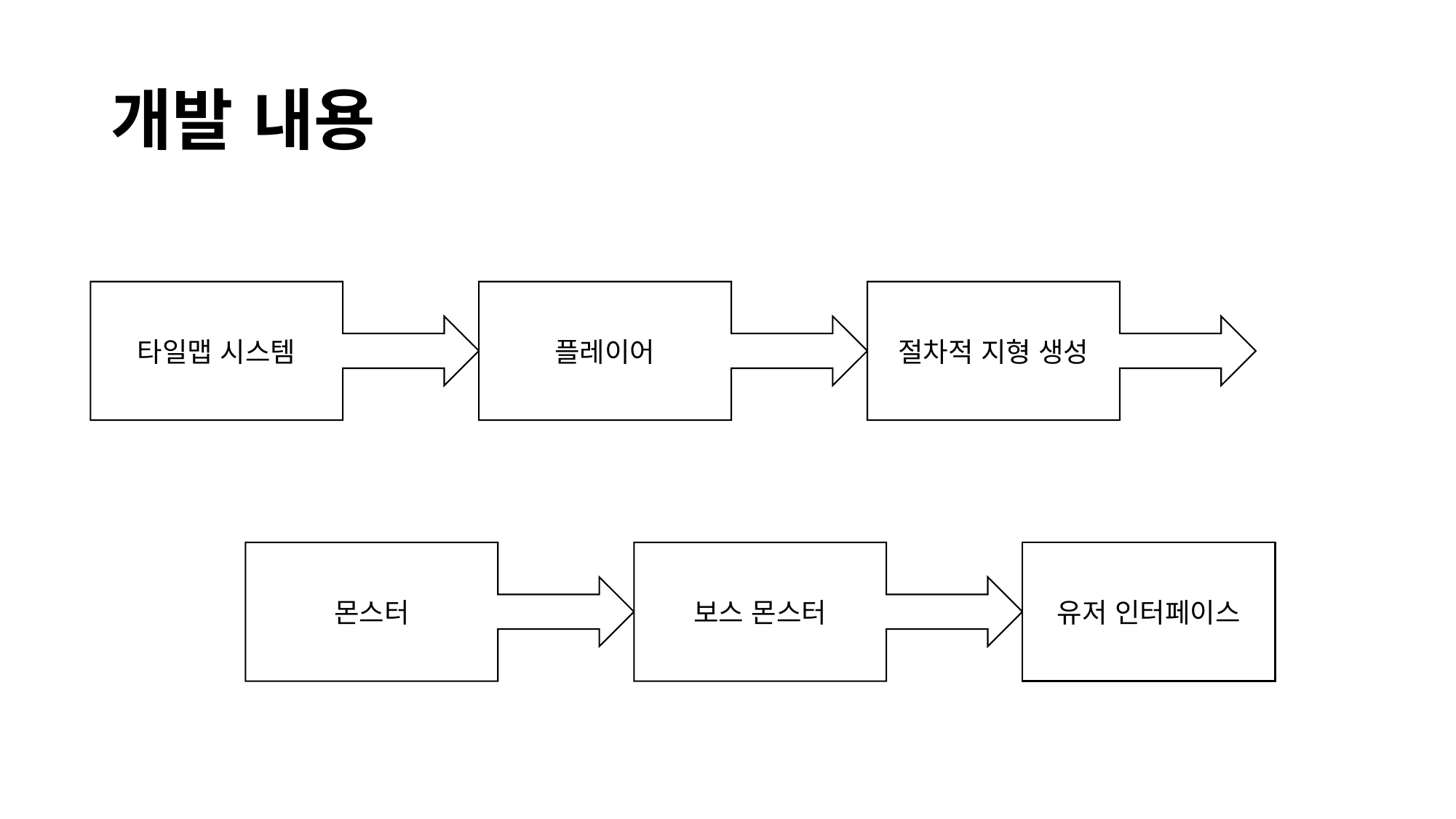

# 개발 내용
절차적 지형 생성
타일맵 시스템
플레이어
보스 몬스터
유저 인터페이스
몬스터